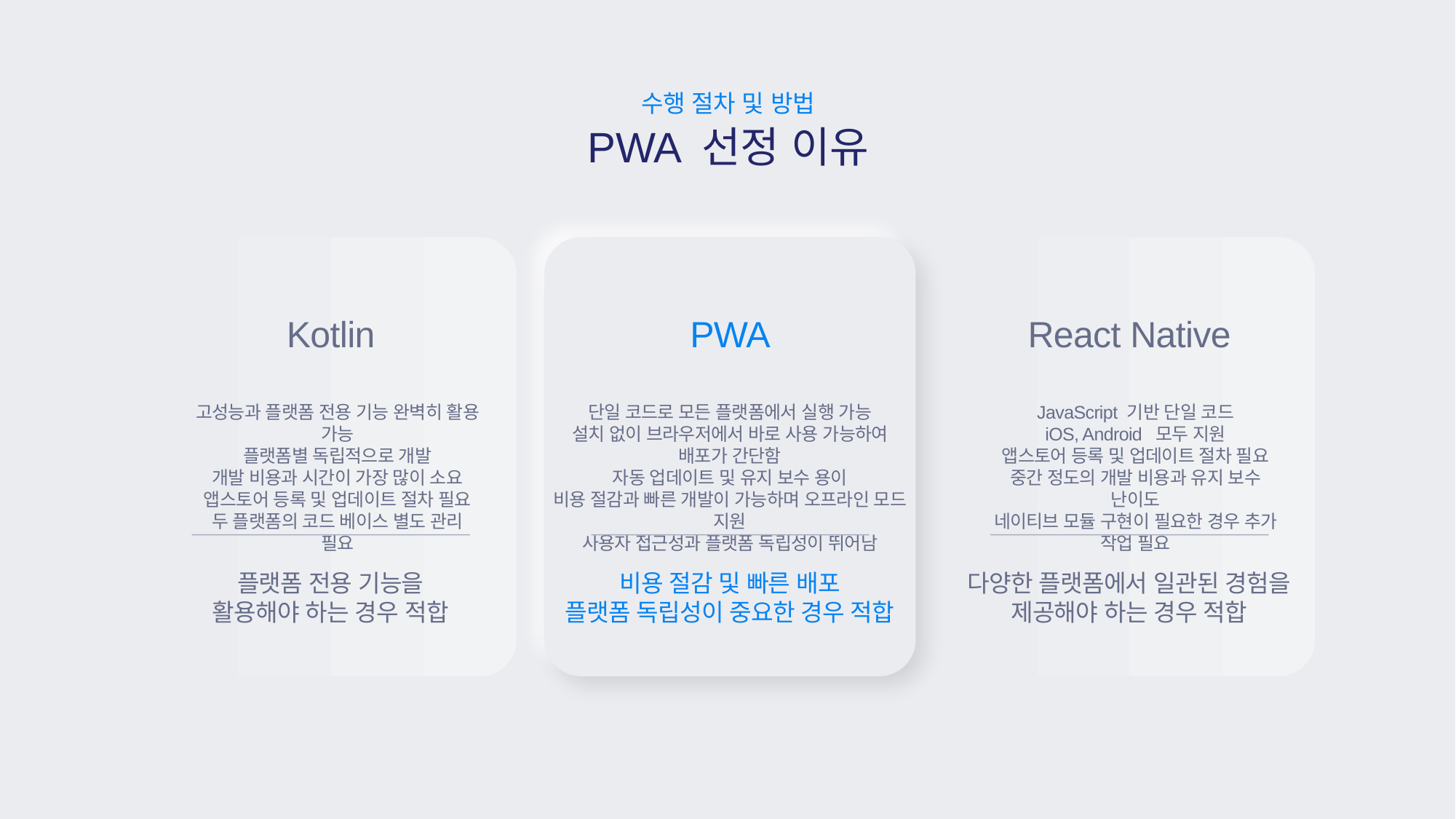

수행 절차 및 방법
PWA 선정 이유

Kotlin
PWA
React Native
고성능과 플랫폼 전용 기능 완벽히 활용 가능
플랫폼별 독립적으로 개발
개발 비용과 시간이 가장 많이 소요
앱스토어 등록 및 업데이트 절차 필요
두 플랫폼의 코드 베이스 별도 관리 필요
단일 코드로 모든 플랫폼에서 실행 가능
설치 없이 브라우저에서 바로 사용 가능하여 배포가 간단함
자동 업데이트 및 유지 보수 용이
비용 절감과 빠른 개발이 가능하며 오프라인 모드 지원
사용자 접근성과 플랫폼 독립성이 뛰어남
JavaScript 기반 단일 코드
iOS, Android  모두 지원
앱스토어 등록 및 업데이트 절차 필요
중간 정도의 개발 비용과 유지 보수 난이도
네이티브 모듈 구현이 필요한 경우 추가 작업 필요
플랫폼 전용 기능을
활용해야 하는 경우 적합
비용 절감 및 빠른 배포
플랫폼 독립성이 중요한 경우 적합
다양한 플랫폼에서 일관된 경험을
제공해야 하는 경우 적합